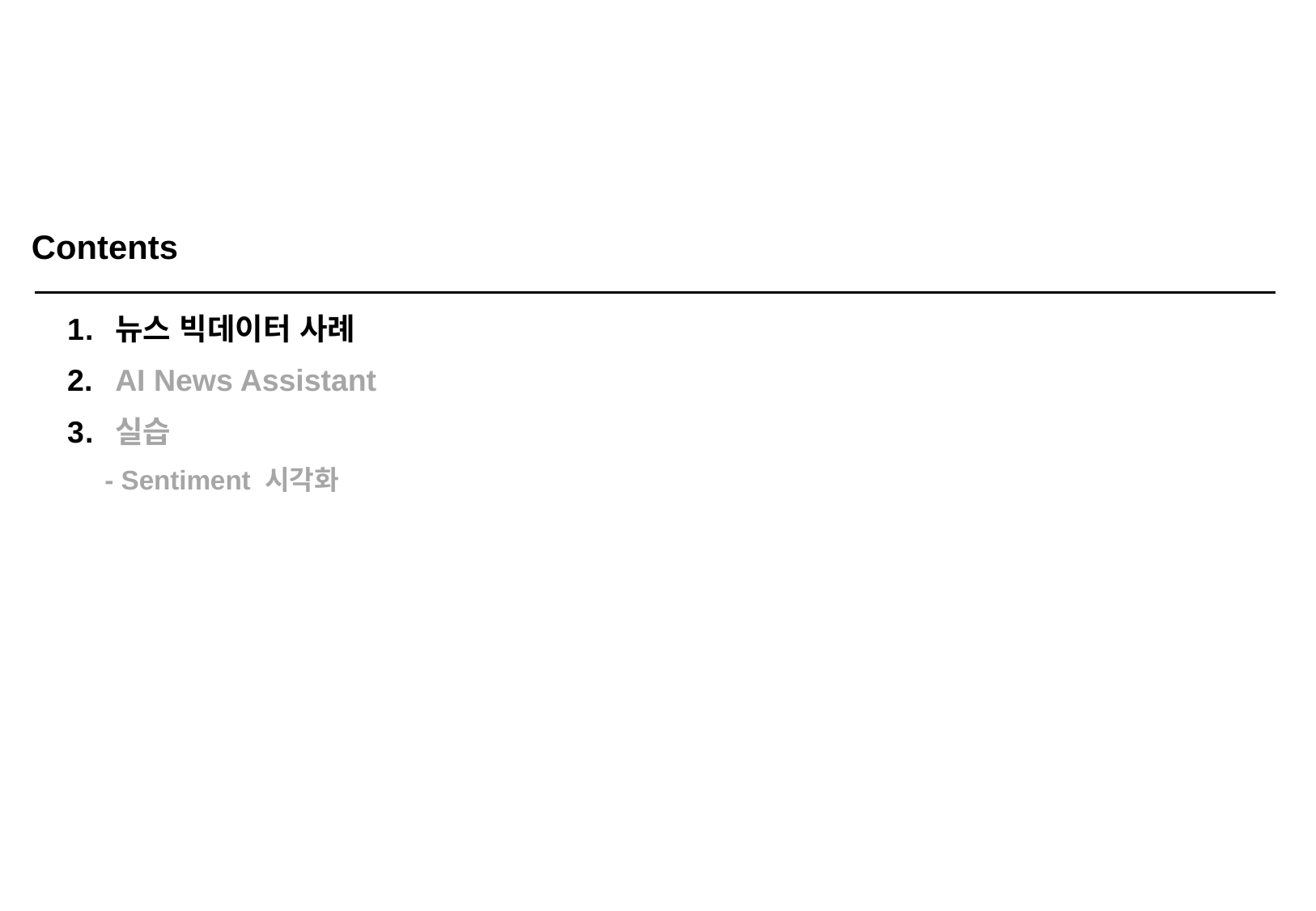

Contents
뉴스 빅데이터 사례
AI News Assistant
실습
     - Sentiment 시각화